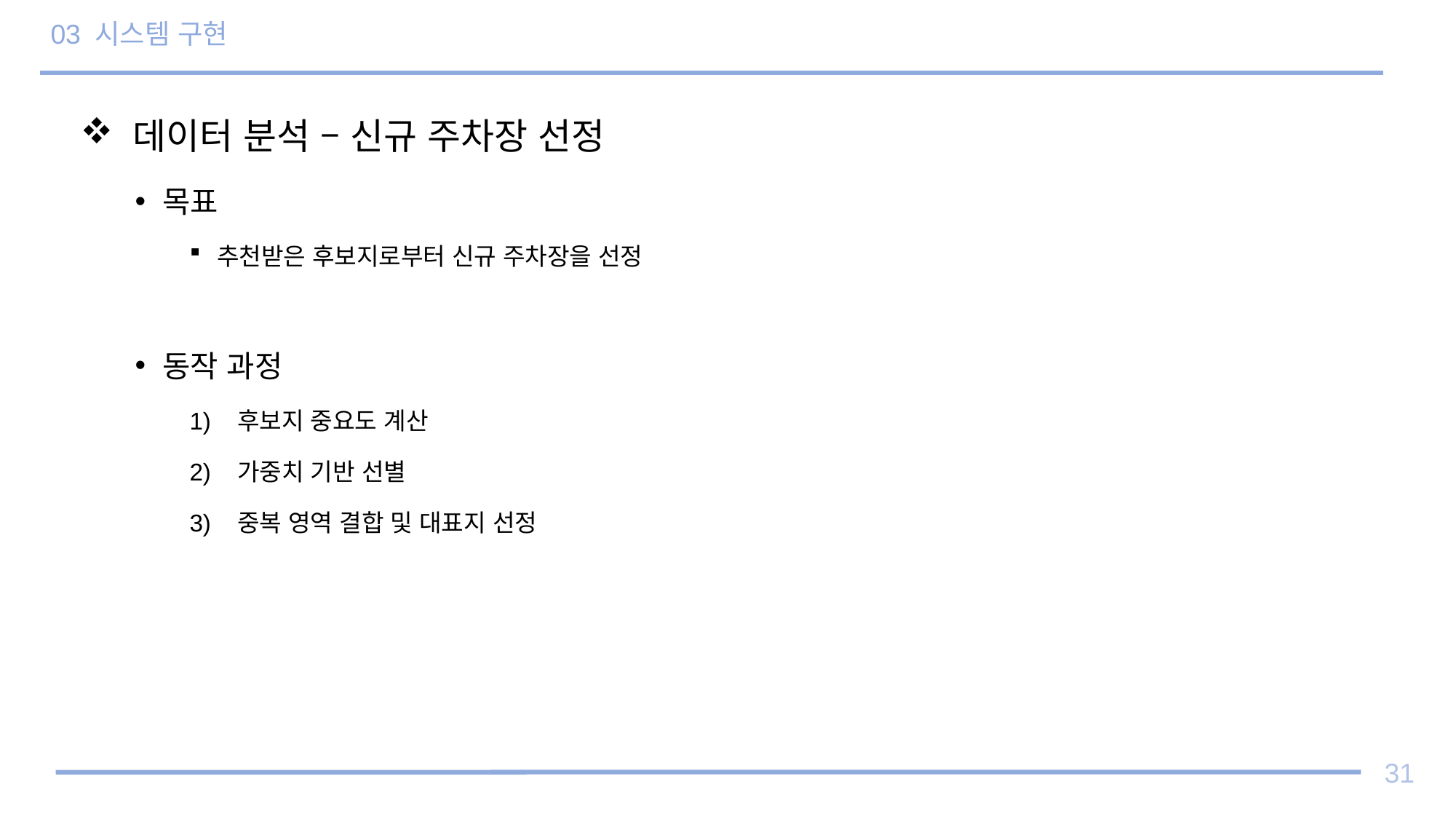

# 03 시스템 구현
 데이터 분석 – 신규 주차장 선정
목표
추천받은 후보지로부터 신규 주차장을 선정

동작 과정
후보지 중요도 계산
가중치 기반 선별
중복 영역 결합 및 대표지 선정
31